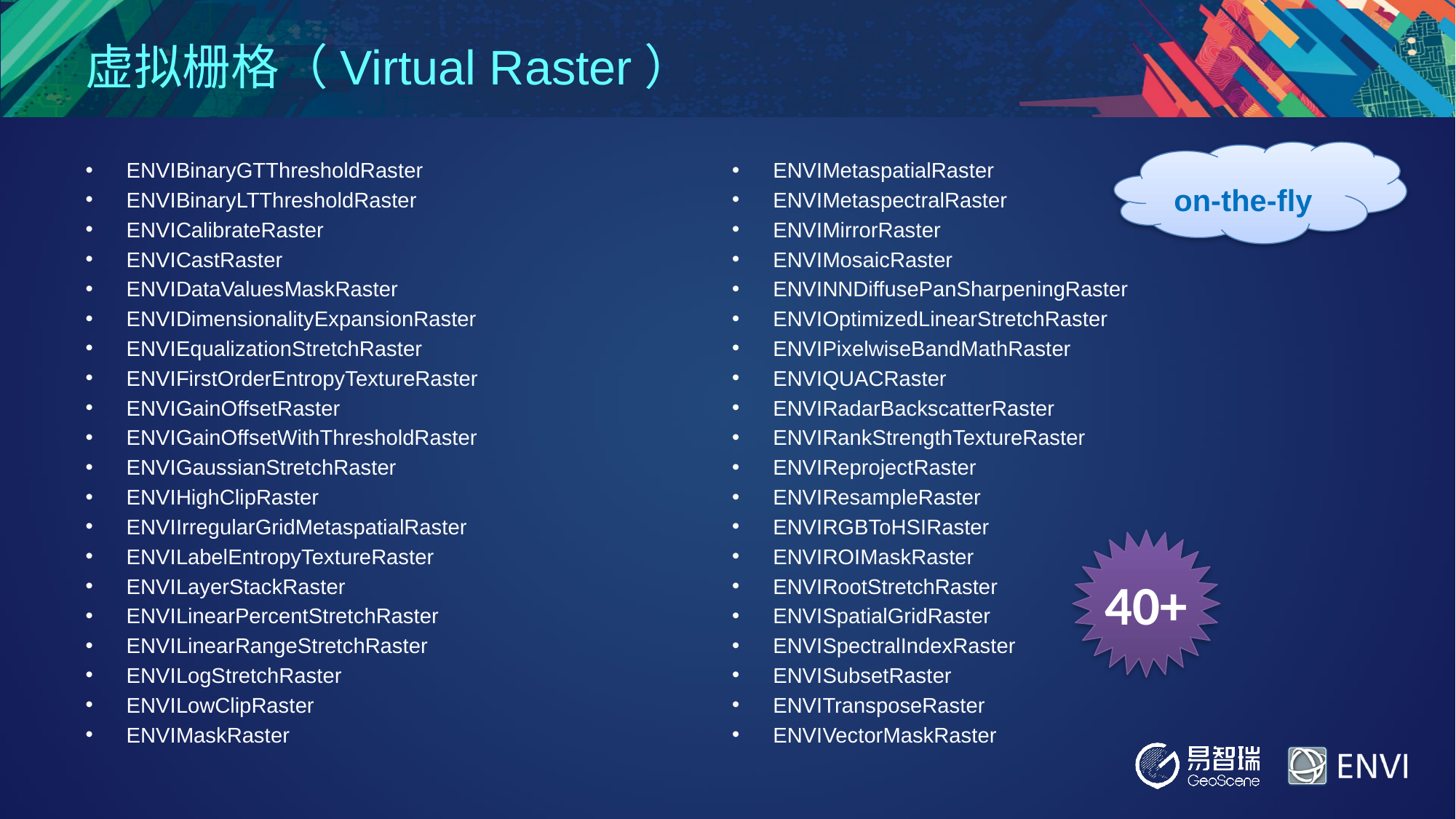

# 虚拟栅格（Virtual Raster）
 on-the-fly
ENVIBinaryGTThresholdRaster
ENVIBinaryLTThresholdRaster
ENVICalibrateRaster
ENVICastRaster
ENVIDataValuesMaskRaster
ENVIDimensionalityExpansionRaster
ENVIEqualizationStretchRaster
ENVIFirstOrderEntropyTextureRaster
ENVIGainOffsetRaster
ENVIGainOffsetWithThresholdRaster
ENVIGaussianStretchRaster
ENVIHighClipRaster
ENVIIrregularGridMetaspatialRaster
ENVILabelEntropyTextureRaster
ENVILayerStackRaster
ENVILinearPercentStretchRaster
ENVILinearRangeStretchRaster
ENVILogStretchRaster
ENVILowClipRaster
ENVIMaskRaster
ENVIMetaspatialRaster
ENVIMetaspectralRaster
ENVIMirrorRaster
ENVIMosaicRaster
ENVINNDiffusePanSharpeningRaster
ENVIOptimizedLinearStretchRaster
ENVIPixelwiseBandMathRaster
ENVIQUACRaster
ENVIRadarBackscatterRaster
ENVIRankStrengthTextureRaster
ENVIReprojectRaster
ENVIResampleRaster
ENVIRGBToHSIRaster
ENVIROIMaskRaster
ENVIRootStretchRaster
ENVISpatialGridRaster
ENVISpectralIndexRaster
ENVISubsetRaster
ENVITransposeRaster
ENVIVectorMaskRaster

40+